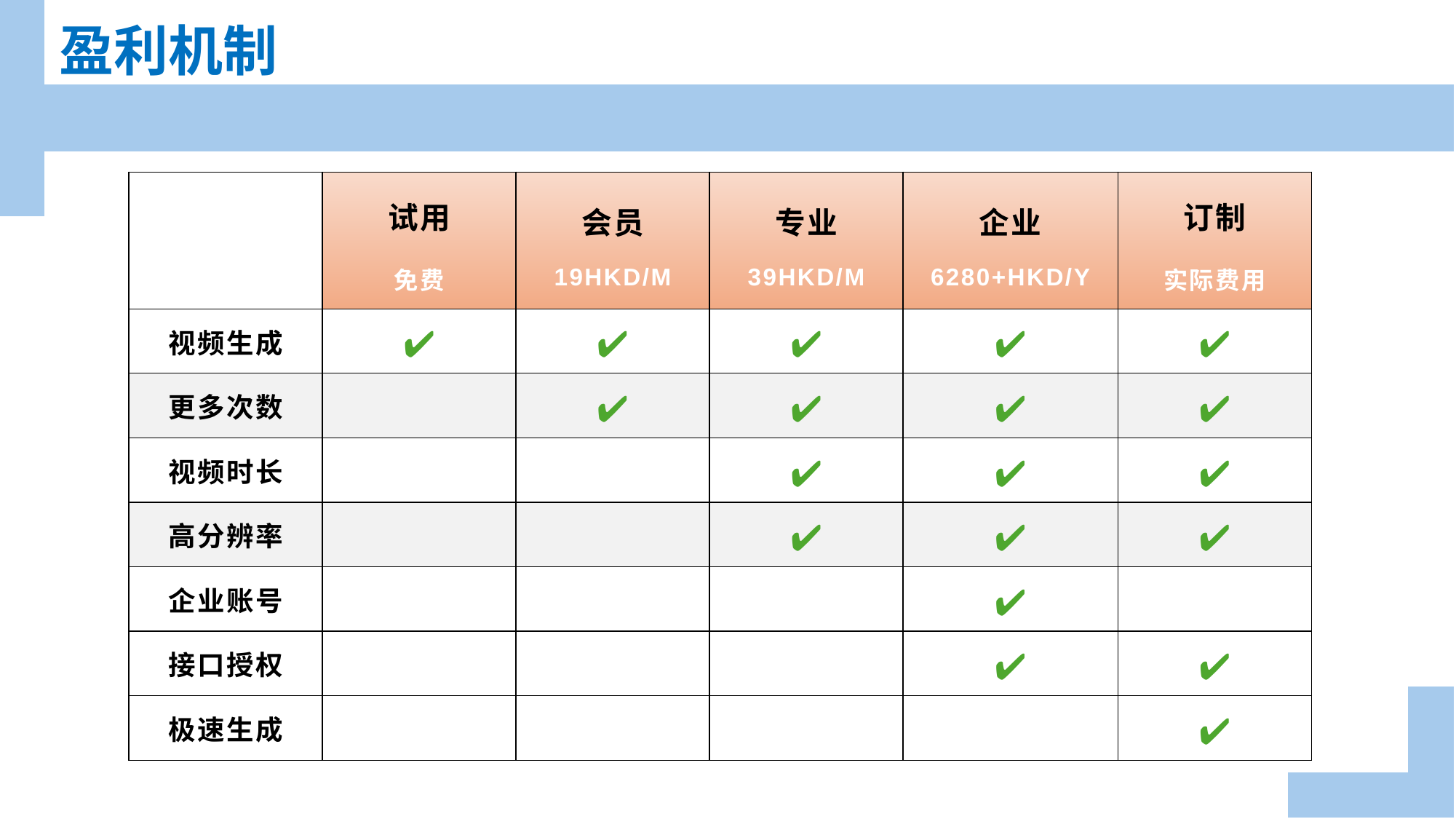

盈利机制

|  | 试用 免费 | 会员 19HKD/M | 专业 39HKD/M | 企业 6280+HKD/Y | 订制 实际费用 |
| --- | --- | --- | --- | --- | --- |
| 视频生成 | ✔ | ✔ | ✔ | ✔ | ✔ |
| 更多次数 |  | ✔ | ✔ | ✔ | ✔ |
| 视频时长 |  |  | ✔ | ✔ | ✔ |
| 高分辨率 |  |  | ✔ | ✔ | ✔ |
| 企业账号 |  |  |  | ✔ |  |
| 接口授权 |  |  |  | ✔ | ✔ |
| 极速生成 |  |  |  |  | ✔ |